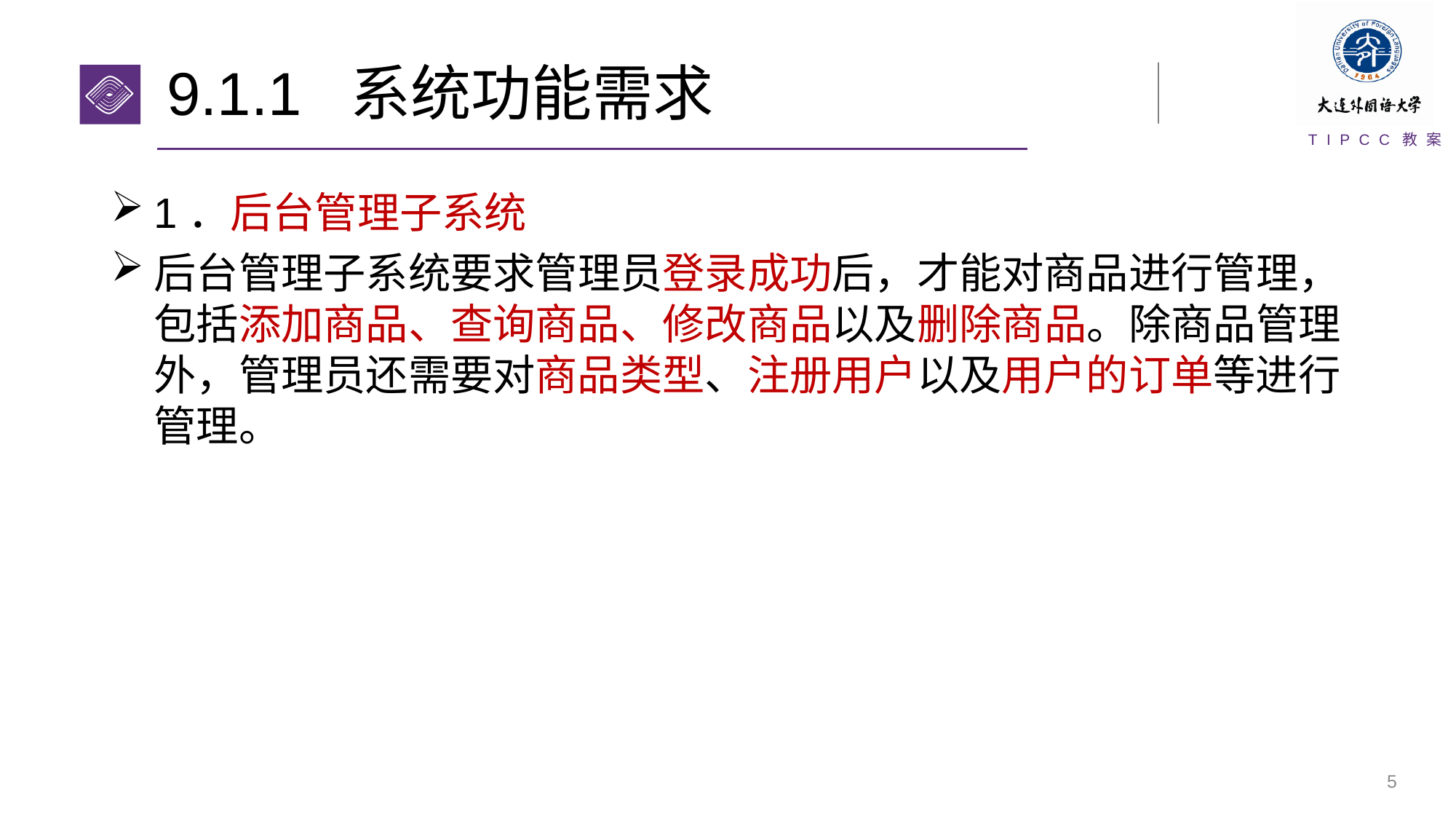

# 9.1.1  系统功能需求
1．后台管理子系统
后台管理子系统要求管理员登录成功后，才能对商品进行管理，包括添加商品、查询商品、修改商品以及删除商品。除商品管理外，管理员还需要对商品类型、注册用户以及用户的订单等进行管理。

5